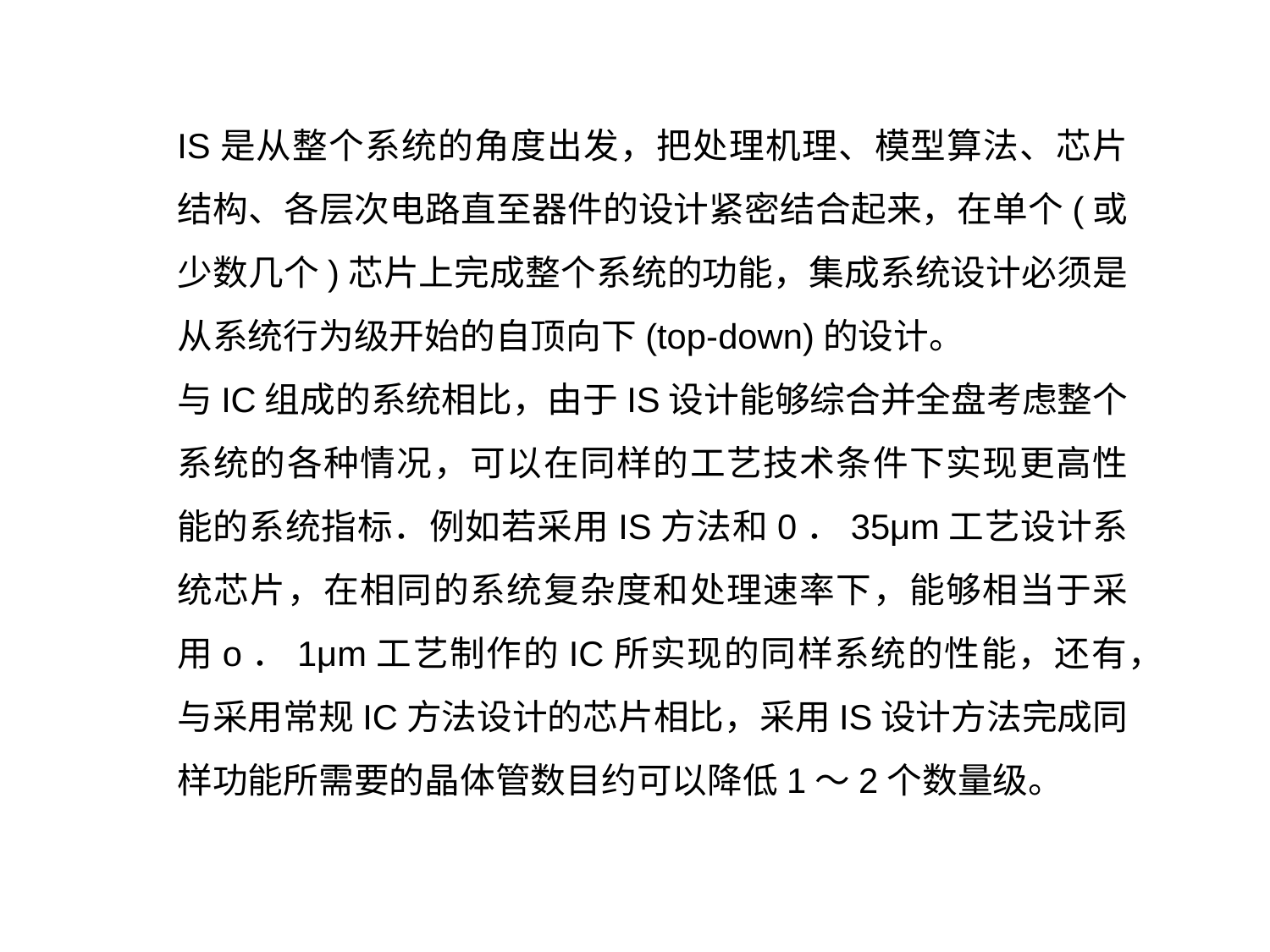

IS是从整个系统的角度出发，把处理机理、模型算法、芯片结构、各层次电路直至器件的设计紧密结合起来，在单个(或少数几个)芯片上完成整个系统的功能，集成系统设计必须是从系统行为级开始的自顶向下(top-down)的设计。
与IC组成的系统相比，由于IS设计能够综合并全盘考虑整个系统的各种情况，可以在同样的工艺技术条件下实现更高性能的系统指标．例如若采用IS方法和0．35μm工艺设计系统芯片，在相同的系统复杂度和处理速率下，能够相当于采用o．1μm工艺制作的IC所实现的同样系统的性能，还有，与采用常规IC方法设计的芯片相比，采用IS设计方法完成同样功能所需要的晶体管数目约可以降低1～2个数量级。

27